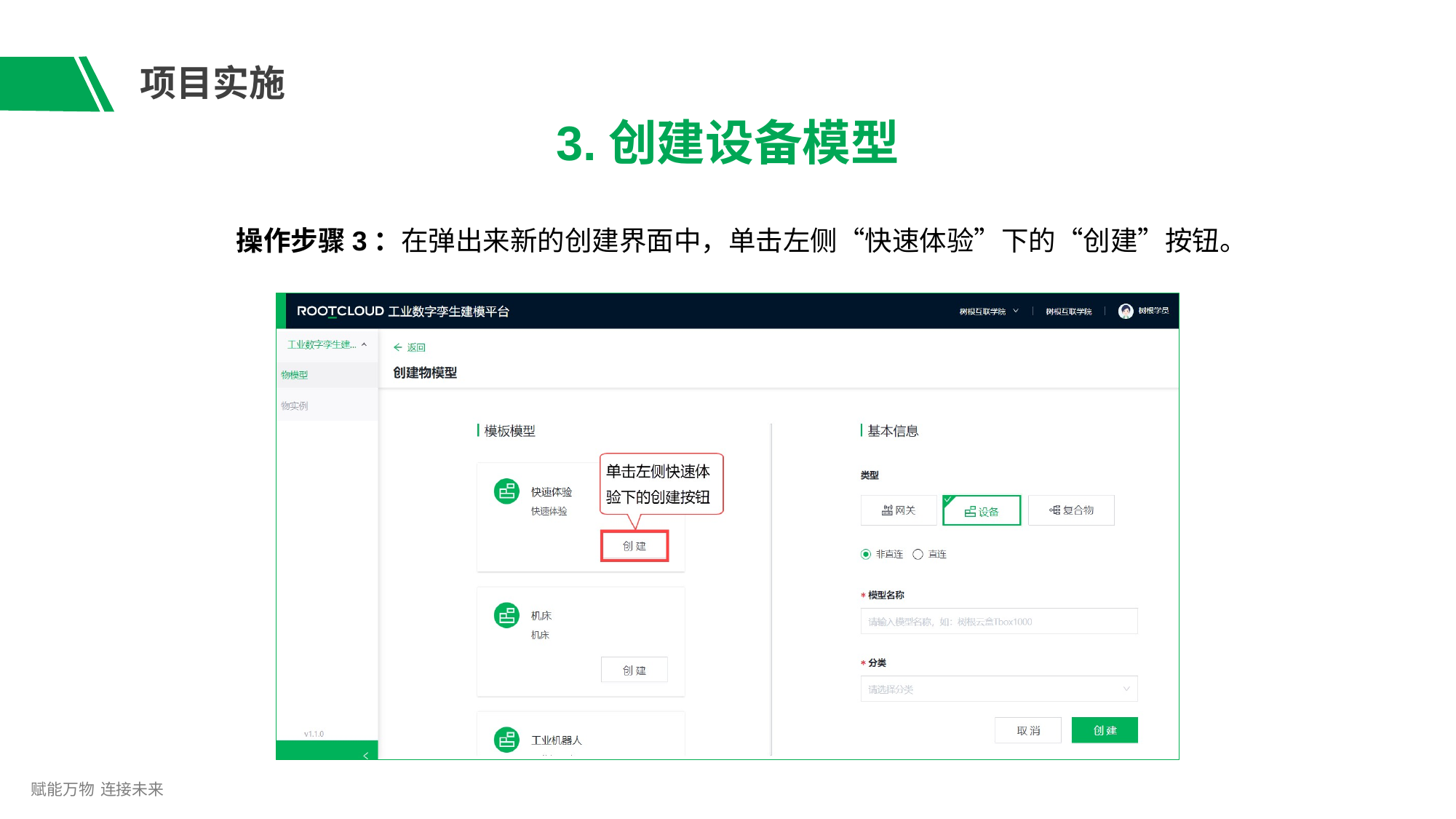

# 项目实施
3.创建设备模型
操作步骤3：在弹出来新的创建界面中，单击左侧“快速体验”下的“创建”按钮。

赋能万物 连接未来